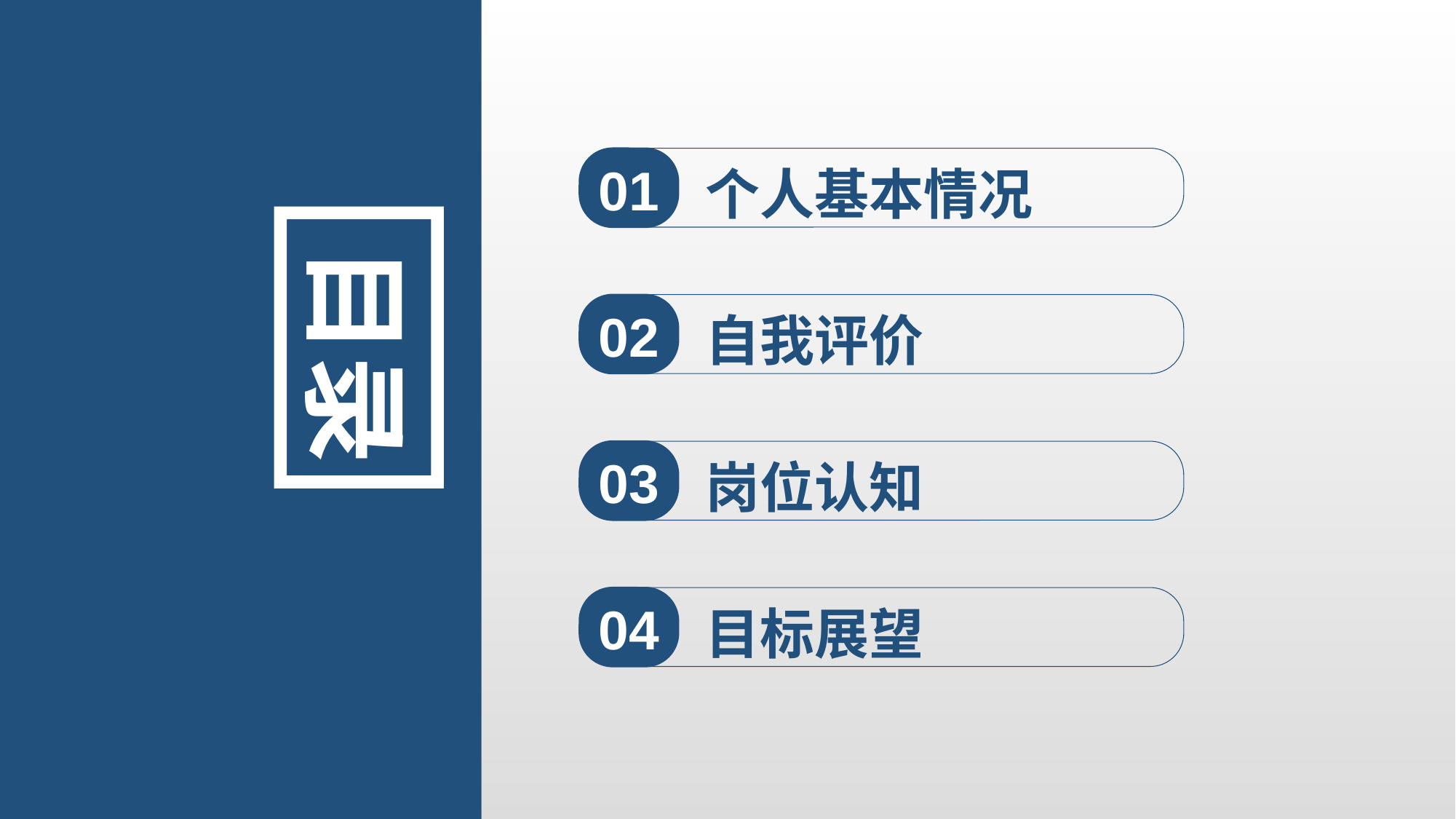

01
个人基本情况

目录

02
自我评价

03
岗位认知

04
目标展望